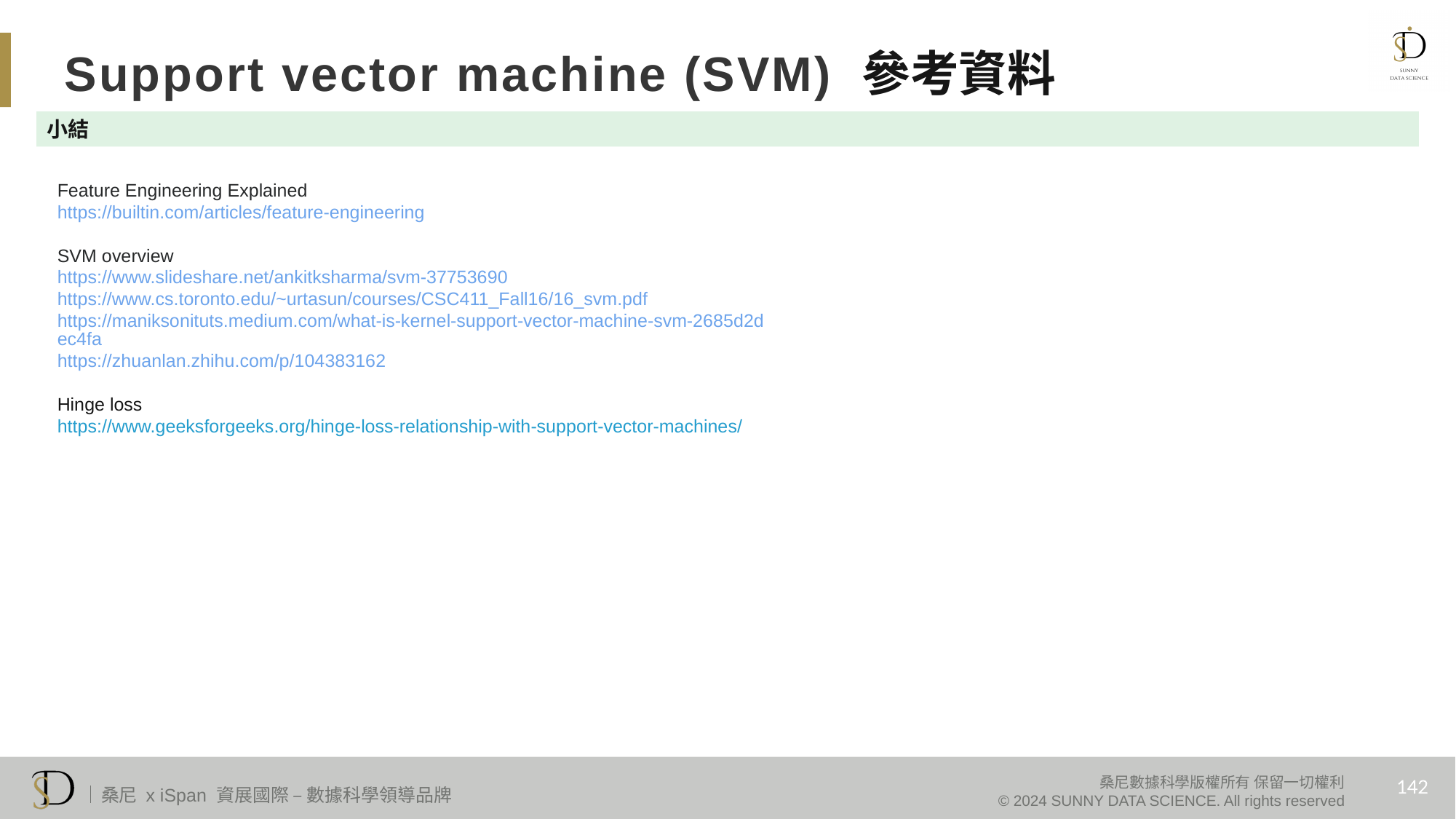

Support vector machine (SVM) 參考資料
小結
Feature Engineering Explained
https://builtin.com/articles/feature-engineering

SVM overview
https://www.slideshare.net/ankitksharma/svm-37753690
https://www.cs.toronto.edu/~urtasun/courses/CSC411_Fall16/16_svm.pdf
https://maniksonituts.medium.com/what-is-kernel-support-vector-machine-svm-2685d2dec4fa
https://zhuanlan.zhihu.com/p/104383162

Hinge loss
https://www.geeksforgeeks.org/hinge-loss-relationship-with-support-vector-machines/